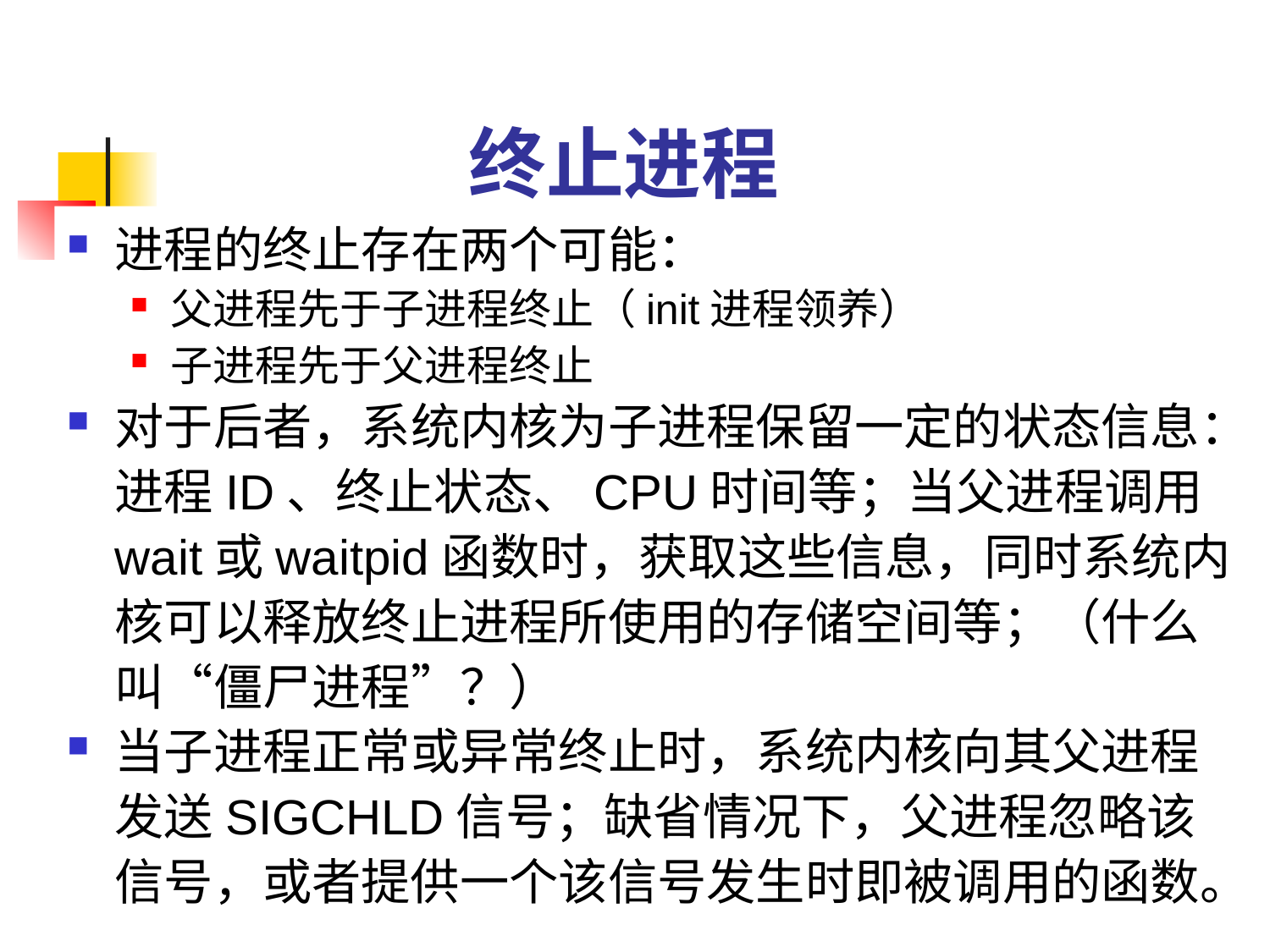

# 终止进程
进程的终止存在两个可能：
父进程先于子进程终止（init进程领养）
子进程先于父进程终止
对于后者，系统内核为子进程保留一定的状态信息：进程ID、终止状态、CPU时间等；当父进程调用wait或waitpid函数时，获取这些信息，同时系统内核可以释放终止进程所使用的存储空间等；（什么叫“僵尸进程”？）
当子进程正常或异常终止时，系统内核向其父进程发送SIGCHLD信号；缺省情况下，父进程忽略该信号，或者提供一个该信号发生时即被调用的函数。